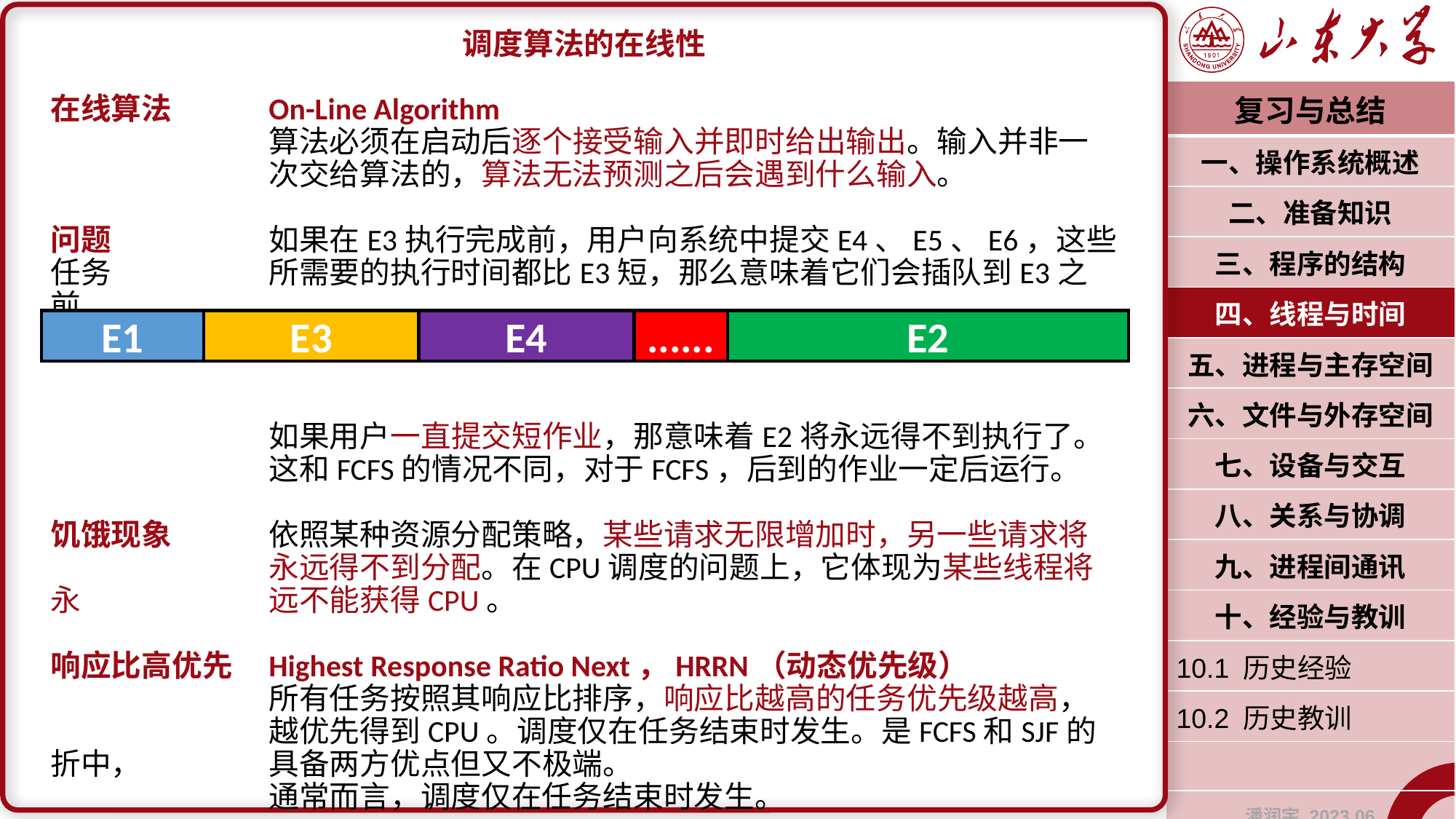

调度算法的在线性

在线算法	On-Line Algorithm
		算法必须在启动后逐个接受输入并即时给出输出。输入并非一		次交给算法的，算法无法预测之后会遇到什么输入。

问题		如果在E3执行完成前，用户向系统中提交E4、E5、E6，这些任务		所需要的执行时间都比E3短，那么意味着它们会插队到E3之前。

		如果用户一直提交短作业，那意味着E2将永远得不到执行了。		这和FCFS的情况不同，对于FCFS，后到的作业一定后运行。

饥饿现象	依照某种资源分配策略，某些请求无限增加时，另一些请求将		永远得不到分配。在CPU调度的问题上，它体现为某些线程将永		远不能获得CPU。

响应比高优先	Highest Response Ratio Next，HRRN（动态优先级）
		所有任务按照其响应比排序，响应比越高的任务优先级越高，		越优先得到CPU。调度仅在任务结束时发生。是FCFS和SJF的折中，		具备两方优点但又不极端。
		通常而言，调度仅在任务结束时发生。
| 复习与总结 |
| --- |
| 一、操作系统概述 |
| 二、准备知识 |
| 三、程序的结构 |
| 四、线程与时间 |
| 五、进程与主存空间 |
| 六、文件与外存空间 |
| 七、设备与交互 |
| 八、关系与协调 |
| 九、进程间通讯 |
| 十、经验与教训 |
| 10.1 历史经验 |
| 10.2 历史教训 |
|  |
| 潘润宇 2023.06 |
E1
E3
E4
......
E2